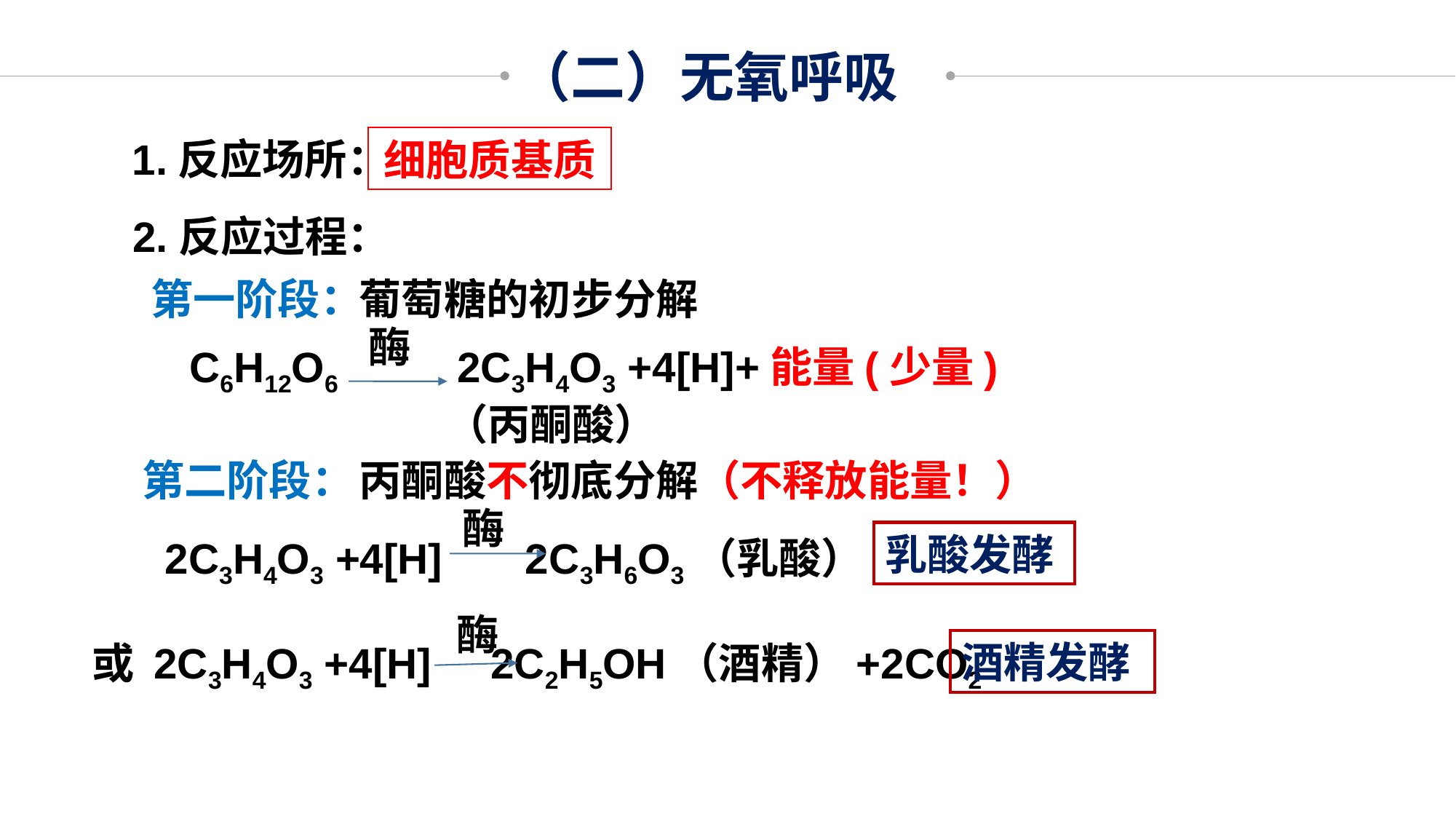

（二）无氧呼吸
1.反应场所：
细胞质基质
2.反应过程：
第一阶段：
葡萄糖的初步分解
酶
C6H12O6
 2C3H4O3 +4[H]+能量(少量)
（丙酮酸）

第二阶段：
丙酮酸不彻底分解
（不释放能量！）
酶
2C3H4O3 +4[H]       2C3H6O3（乳酸）

乳酸发酵
酶
或 2C3H4O3 +4[H]     2C2H5OH（酒精）+2CO2

酒精发酵